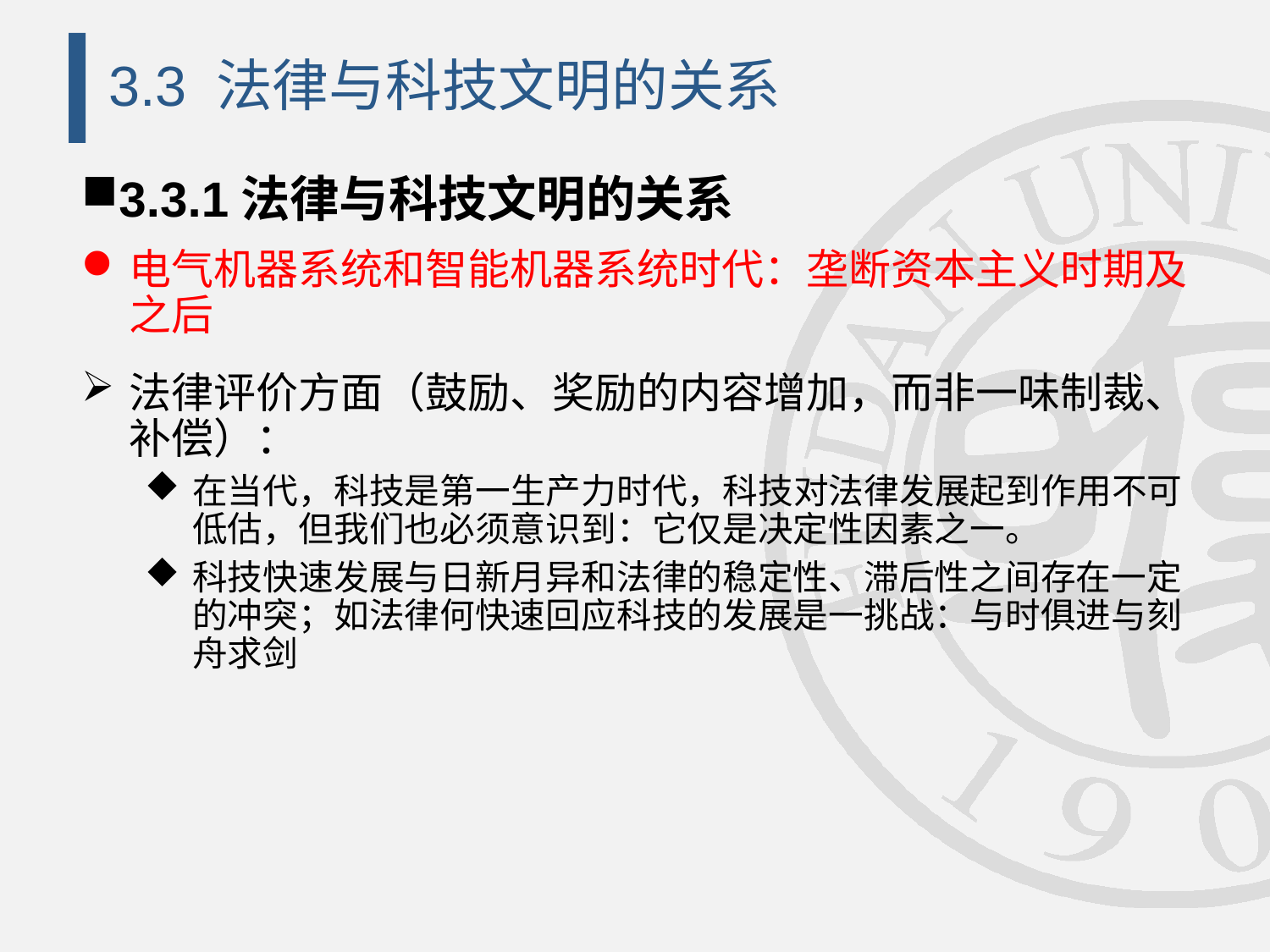

# 3.3 法律与科技文明的关系
3.3.1法律与科技文明的关系
电气机器系统和智能机器系统时代：垄断资本主义时期及之后
法律评价方面（鼓励、奖励的内容增加，而非一味制裁、补偿）：
在当代，科技是第一生产力时代，科技对法律发展起到作用不可低估，但我们也必须意识到：它仅是决定性因素之一。
科技快速发展与日新月异和法律的稳定性、滞后性之间存在一定的冲突；如法律何快速回应科技的发展是一挑战：与时俱进与刻舟求剑